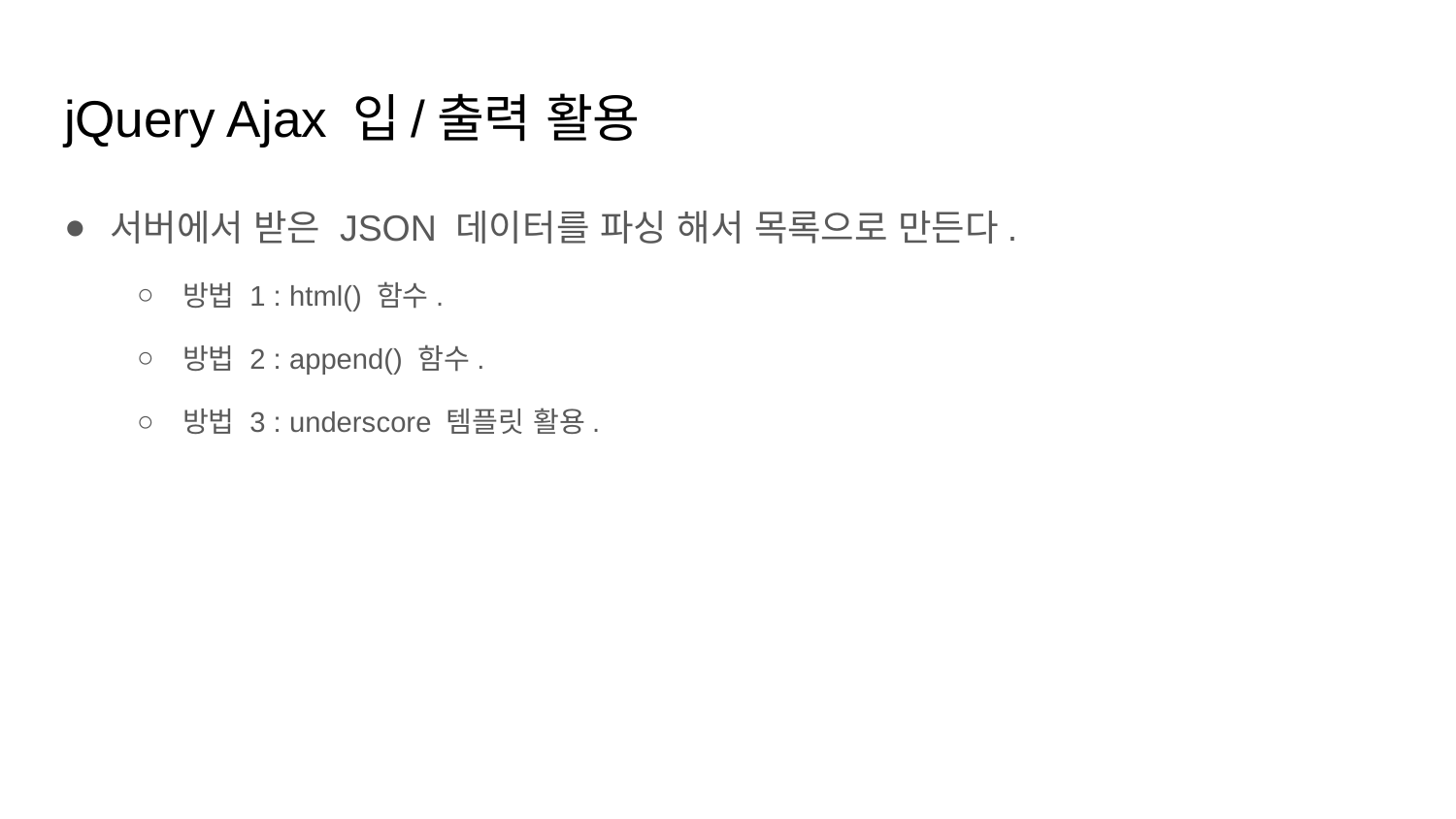

# jQuery Ajax 입/출력 활용
서버에서 받은 JSON 데이터를 파싱 해서 목록으로 만든다.
방법 1 : html() 함수.
방법 2 : append() 함수.
방법 3 : underscore 템플릿 활용.